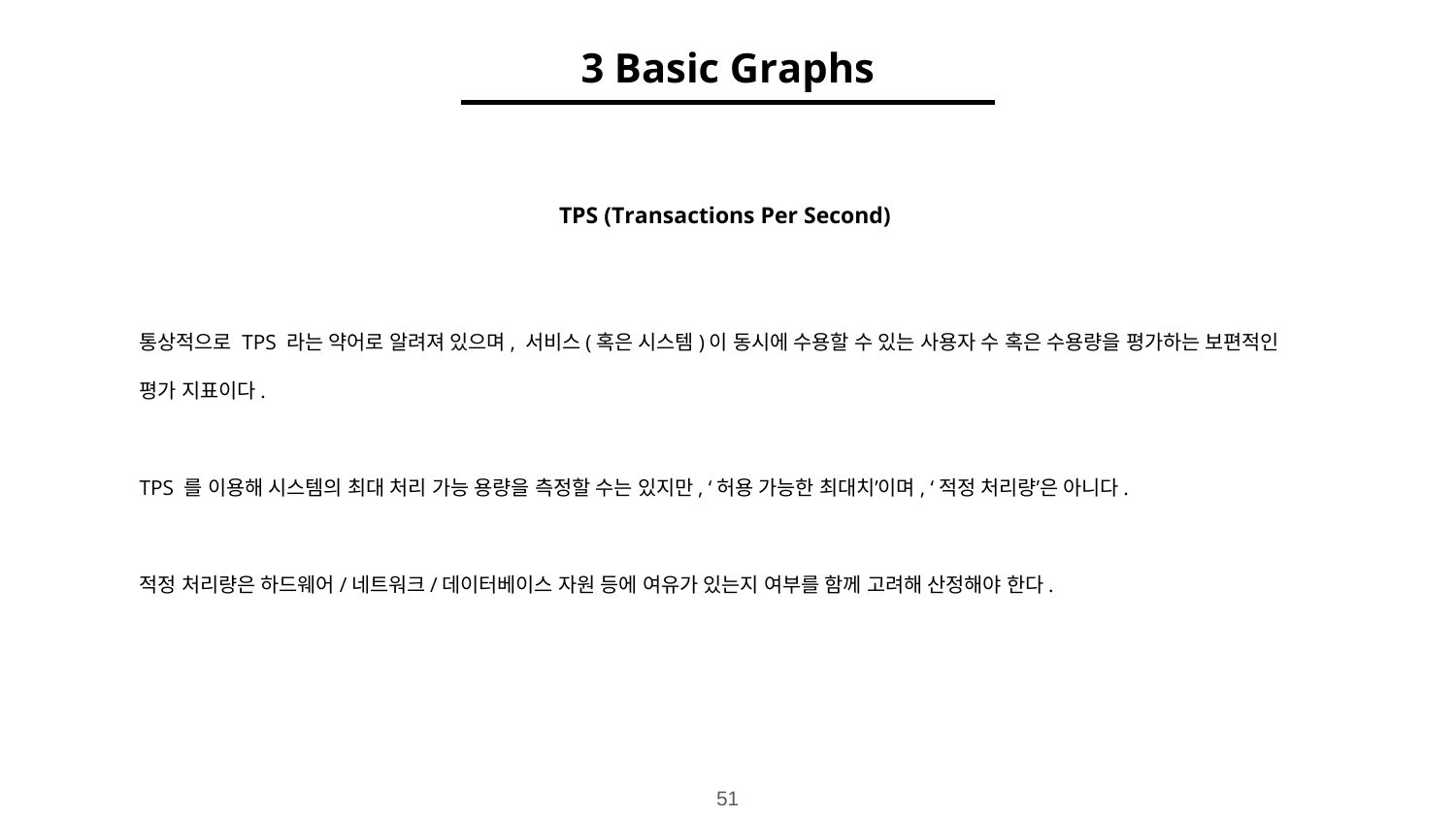

3 Basic Graphs
TPS (Transactions Per Second)
통상적으로 TPS 라는 약어로 알려져 있으며, 서비스(혹은 시스템)이 동시에 수용할 수 있는 사용자 수 혹은 수용량을 평가하는 보편적인 평가 지표이다.

TPS 를 이용해 시스템의 최대 처리 가능 용량을 측정할 수는 있지만, ‘허용 가능한 최대치’이며, ‘적정 처리량’은 아니다.

적정 처리량은 하드웨어/네트워크/데이터베이스 자원 등에 여유가 있는지 여부를 함께 고려해 산정해야 한다.
51